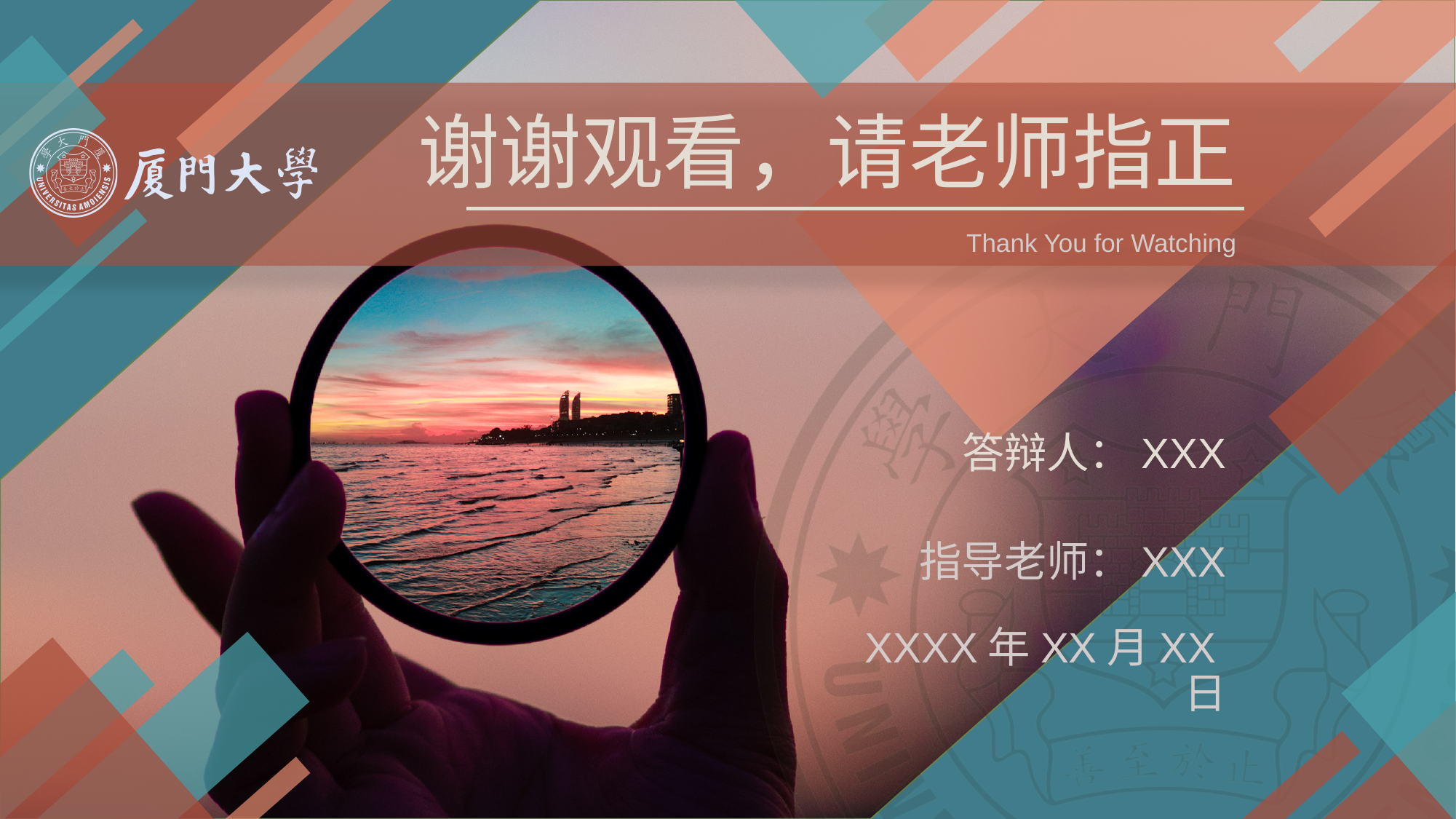

# 谢谢观看，请老师指正
Thank You for Watching
答辩人：XXX
指导老师：XXX
XXXX年XX月XX日